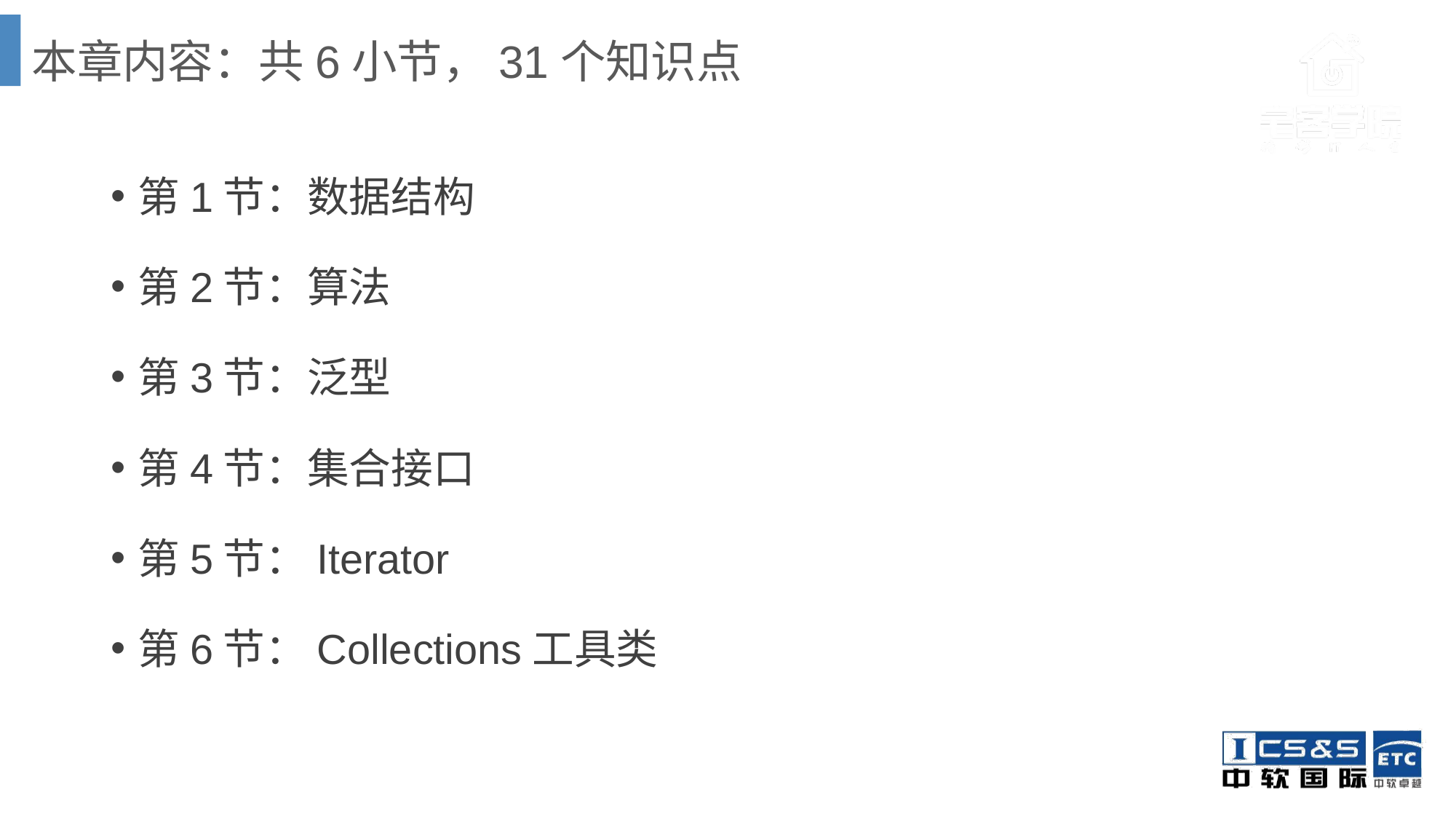

# 本章内容：共6小节，31个知识点
第1节：数据结构
第2节：算法
第3节：泛型
第4节：集合接口
第5节：Iterator
第6节：Collections工具类